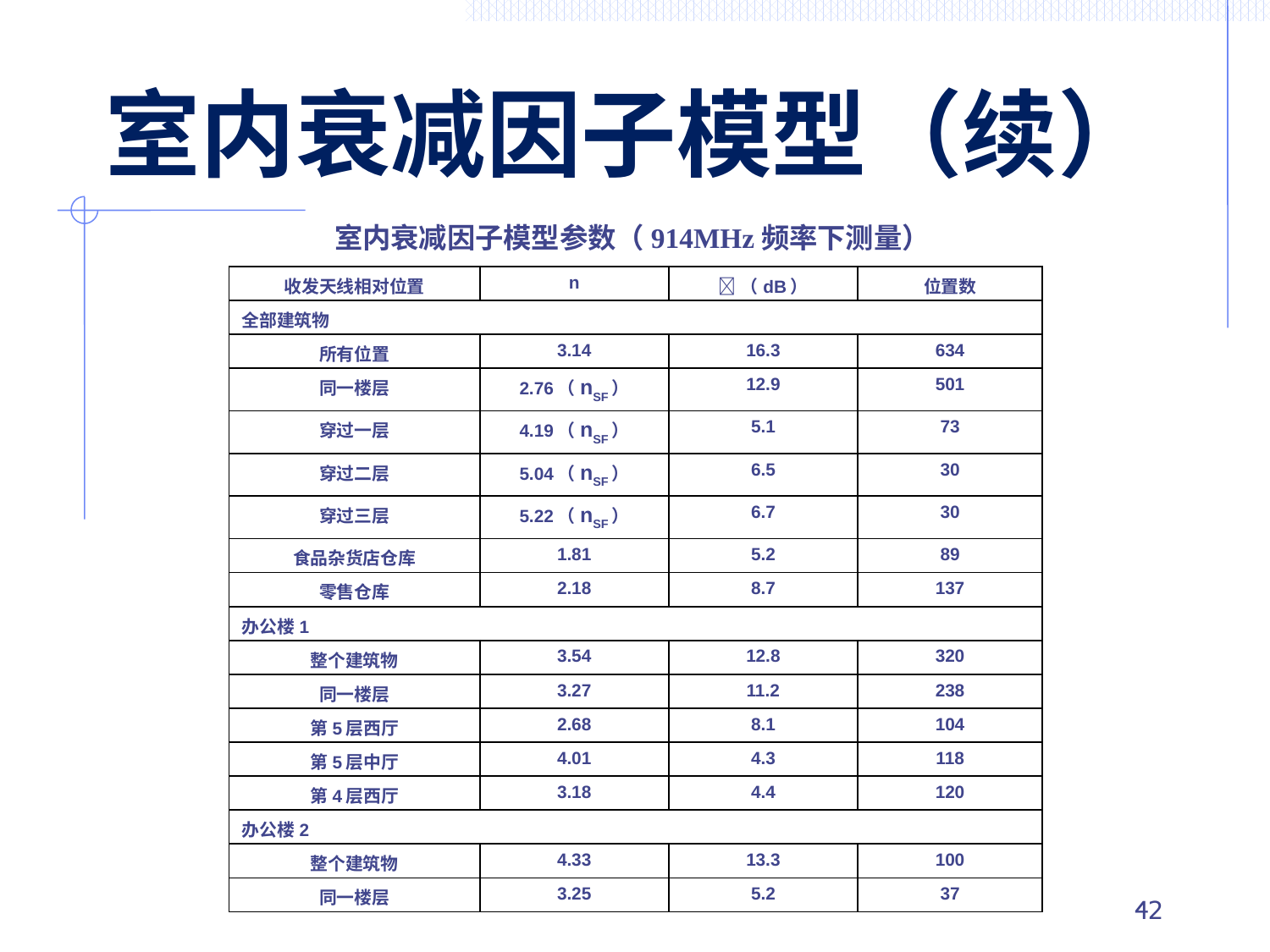

# 室内衰减因子模型（续）
室内衰减因子模型参数（914MHz频率下测量）

| 收发天线相对位置 | n | σ（dB） | 位置数 |
| --- | --- | --- | --- |
| 全部建筑物 |  |  |  |
| 所有位置 | 3.14 | 16.3 | 634 |
| 同一楼层 | 2.76（nSF） | 12.9 | 501 |
| 穿过一层 | 4.19（nSF） | 5.1 | 73 |
| 穿过二层 | 5.04（nSF） | 6.5 | 30 |
| 穿过三层 | 5.22（nSF） | 6.7 | 30 |
| 食品杂货店仓库 | 1.81 | 5.2 | 89 |
| 零售仓库 | 2.18 | 8.7 | 137 |
| 办公楼1 |  |  |  |
| 整个建筑物 | 3.54 | 12.8 | 320 |
| 同一楼层 | 3.27 | 11.2 | 238 |
| 第5层西厅 | 2.68 | 8.1 | 104 |
| 第5层中厅 | 4.01 | 4.3 | 118 |
| 第4层西厅 | 3.18 | 4.4 | 120 |
| 办公楼2 |  |  |  |
| 整个建筑物 | 4.33 | 13.3 | 100 |
| 同一楼层 | 3.25 | 5.2 | 37 |

42